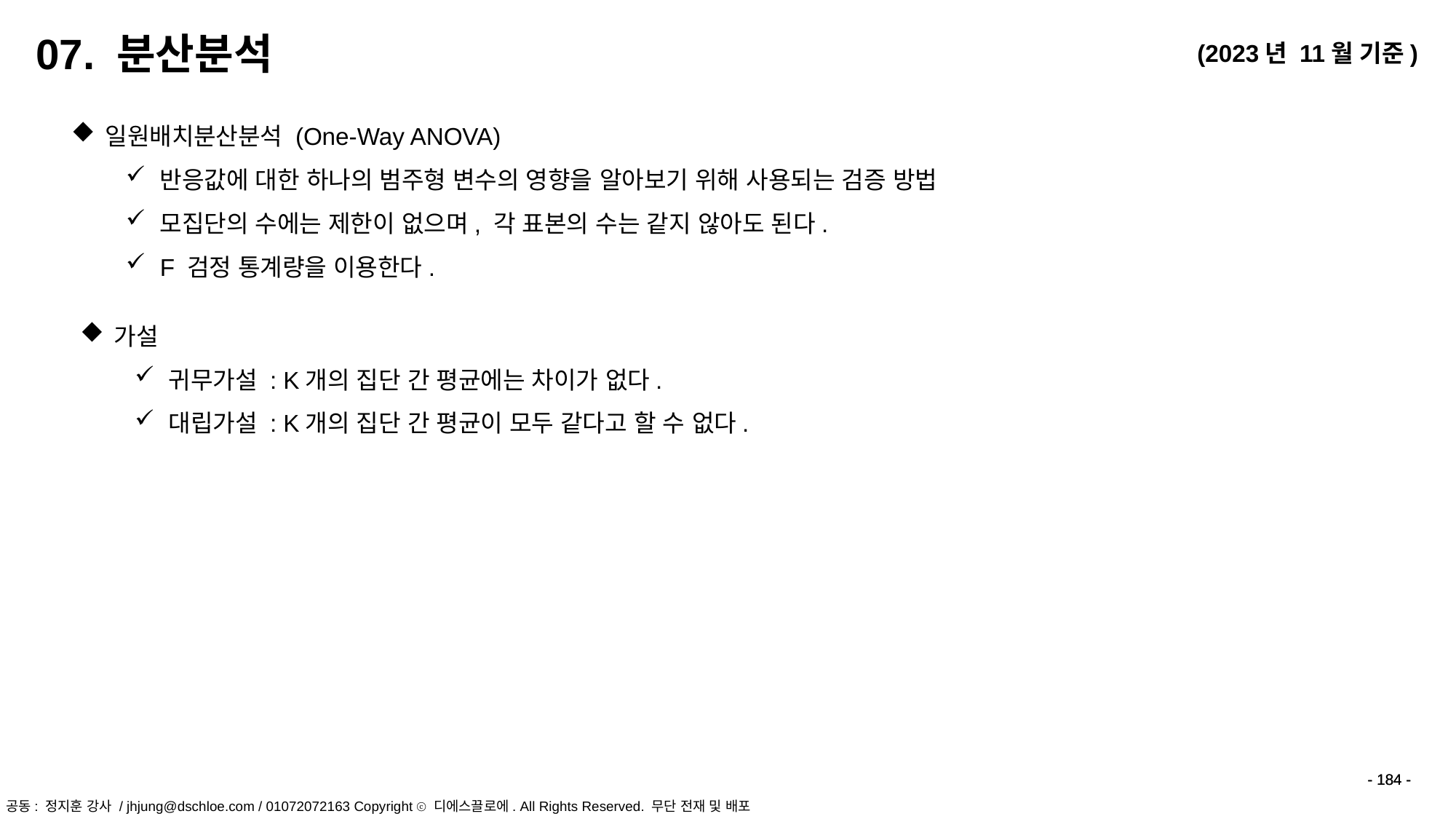

07. 분산분석
일원배치분산분석 (One-Way ANOVA)
반응값에 대한 하나의 범주형 변수의 영향을 알아보기 위해 사용되는 검증 방법
모집단의 수에는 제한이 없으며, 각 표본의 수는 같지 않아도 된다.
F 검정 통계량을 이용한다.
가설
귀무가설 : K개의 집단 간 평균에는 차이가 없다.
대립가설 : K개의 집단 간 평균이 모두 같다고 할 수 없다.
- 184 -